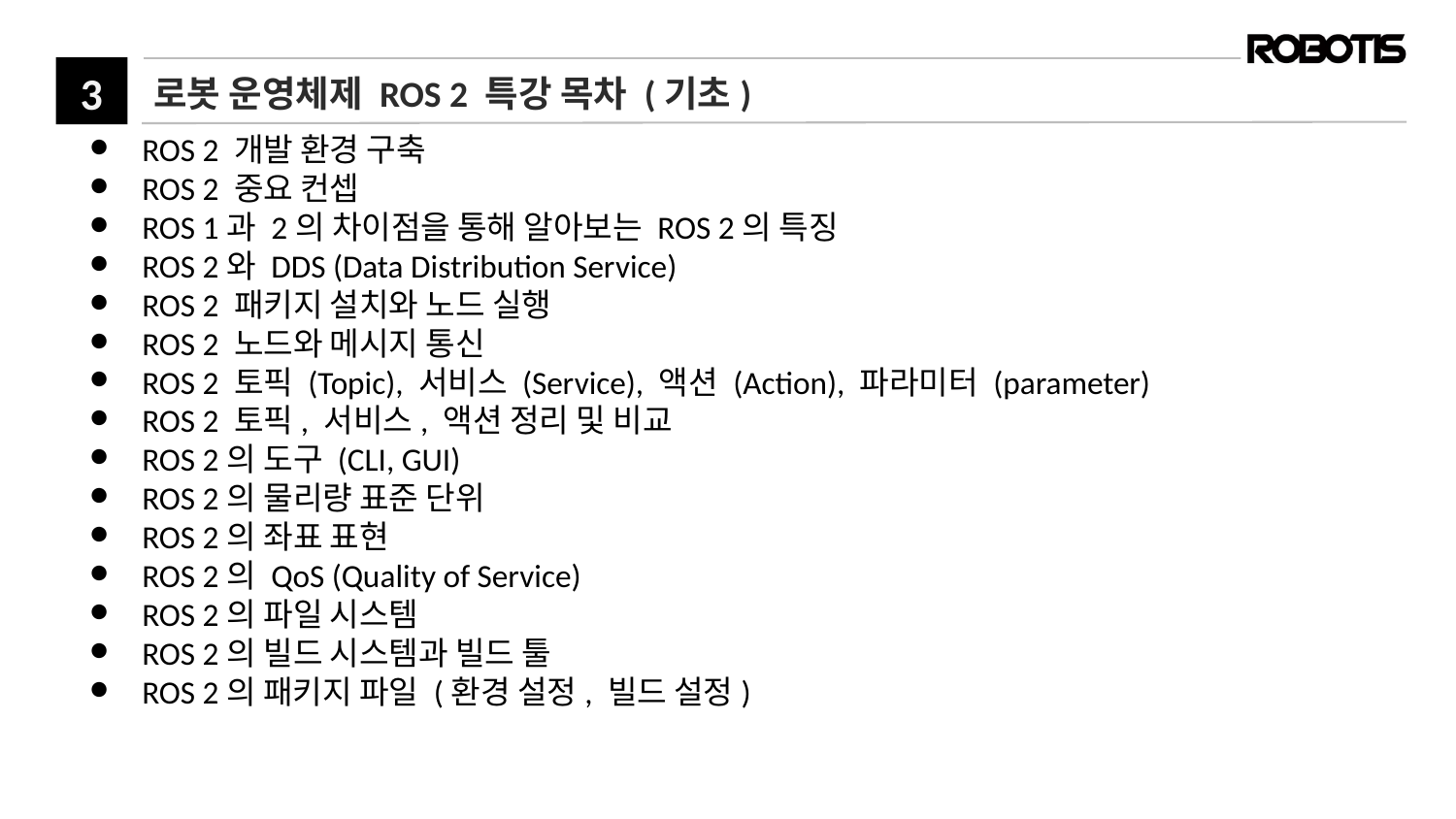

# 로봇 운영체제 ROS 2 특강 목차 (기초)
ROS 2 개발 환경 구축
ROS 2 중요 컨셉
ROS 1과 2의 차이점을 통해 알아보는 ROS 2의 특징
ROS 2와 DDS (Data Distribution Service)
ROS 2 패키지 설치와 노드 실행
ROS 2 노드와 메시지 통신
ROS 2 토픽 (Topic), 서비스 (Service), 액션 (Action), 파라미터 (parameter)
ROS 2 토픽, 서비스, 액션 정리 및 비교
ROS 2의 도구 (CLI, GUI)
ROS 2의 물리량 표준 단위
ROS 2의 좌표 표현
ROS 2의 QoS (Quality of Service)
ROS 2의 파일 시스템
ROS 2의 빌드 시스템과 빌드 툴
ROS 2의 패키지 파일 (환경 설정, 빌드 설정)